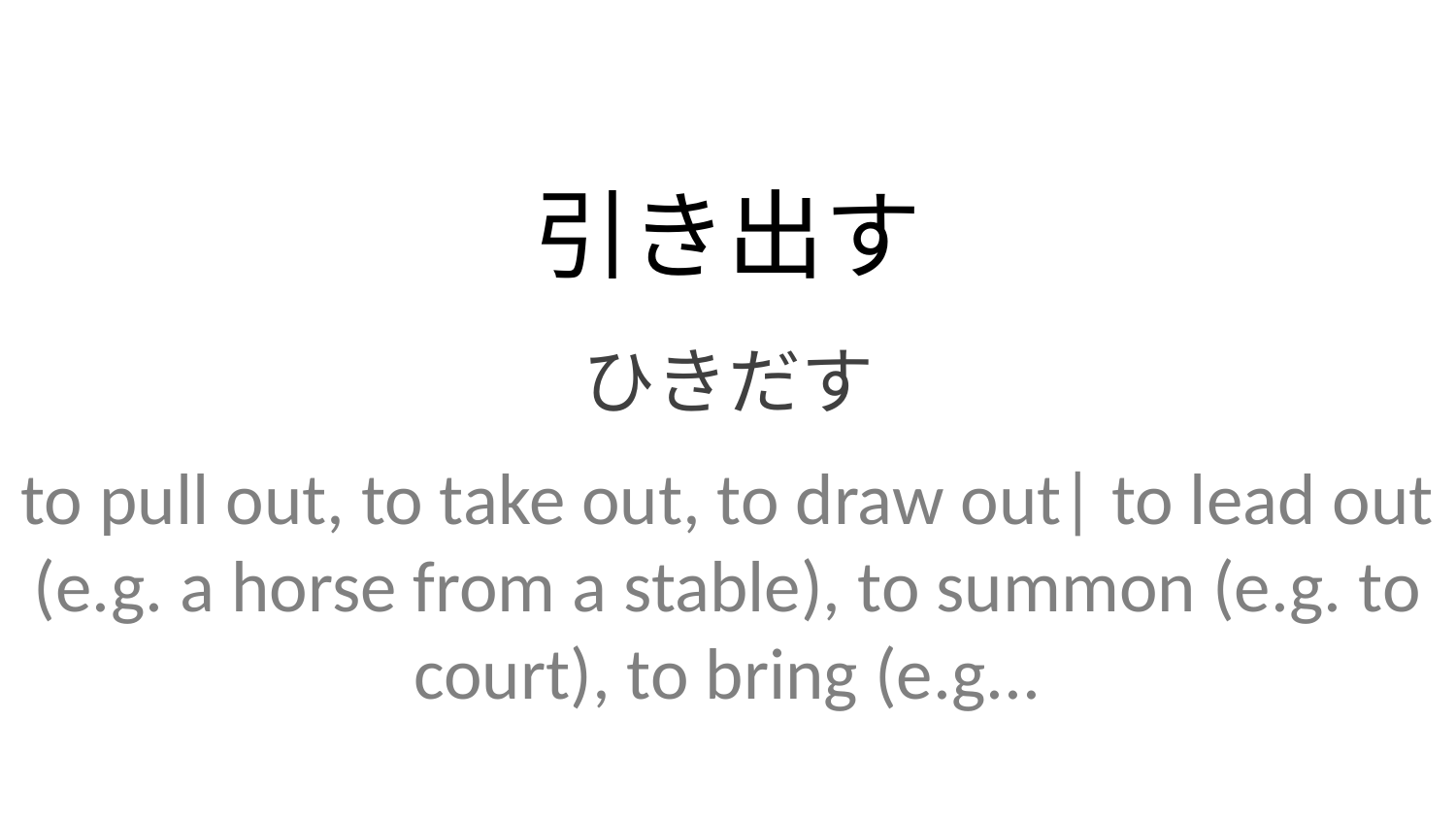

引き出す

ひきだす
to pull out, to take out, to draw out| to lead out (e.g. a horse from a stable), to summon (e.g. to court), to bring (e.g...